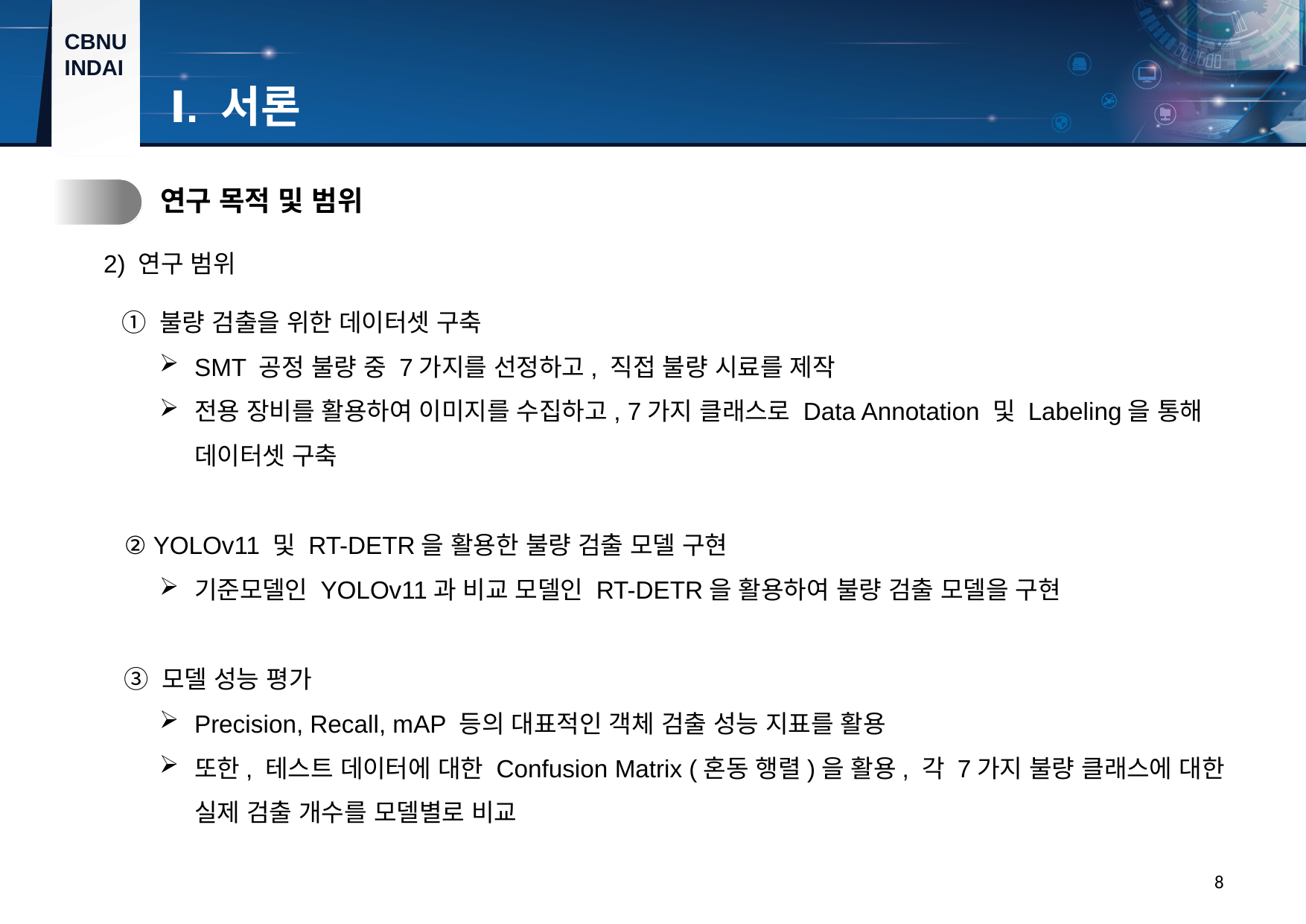

Ⅰ. 서론

2.
연구 목적 및 범위
2) 연구 범위

   ① 불량 검출을 위한 데이터셋 구축
SMT 공정 불량 중 7가지를 선정하고, 직접 불량 시료를 제작
전용 장비를 활용하여 이미지를 수집하고, 7가지 클래스로 Data Annotation 및 Labeling을 통해 데이터셋 구축

   ② YOLOv11 및 RT-DETR을 활용한 불량 검출 모델 구현
기준모델인 YOLOv11과 비교 모델인 RT-DETR을 활용하여 불량 검출 모델을 구현

   ③ 모델 성능 평가
Precision, Recall, mAP 등의 대표적인 객체 검출 성능 지표를 활용
또한, 테스트 데이터에 대한 Confusion Matrix (혼동 행렬)을 활용, 각 7가지 불량 클래스에 대한 실제 검출 개수를 모델별로 비교
8